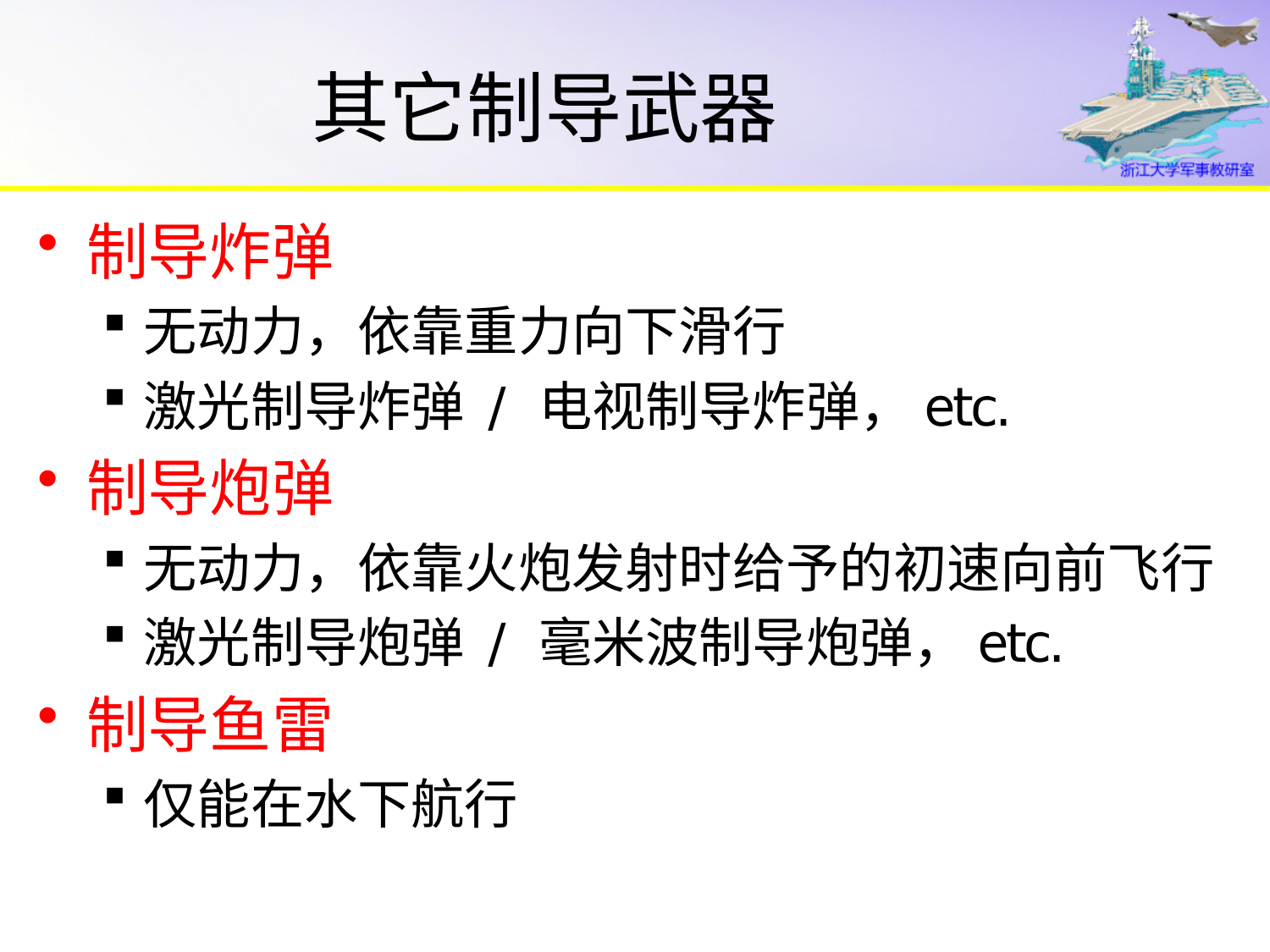

# 其它制导武器
制导炸弹
无动力，依靠重力向下滑行
激光制导炸弹 / 电视制导炸弹，etc.
制导炮弹
无动力，依靠火炮发射时给予的初速向前飞行
激光制导炮弹 / 毫米波制导炮弹，etc.
制导鱼雷
仅能在水下航行